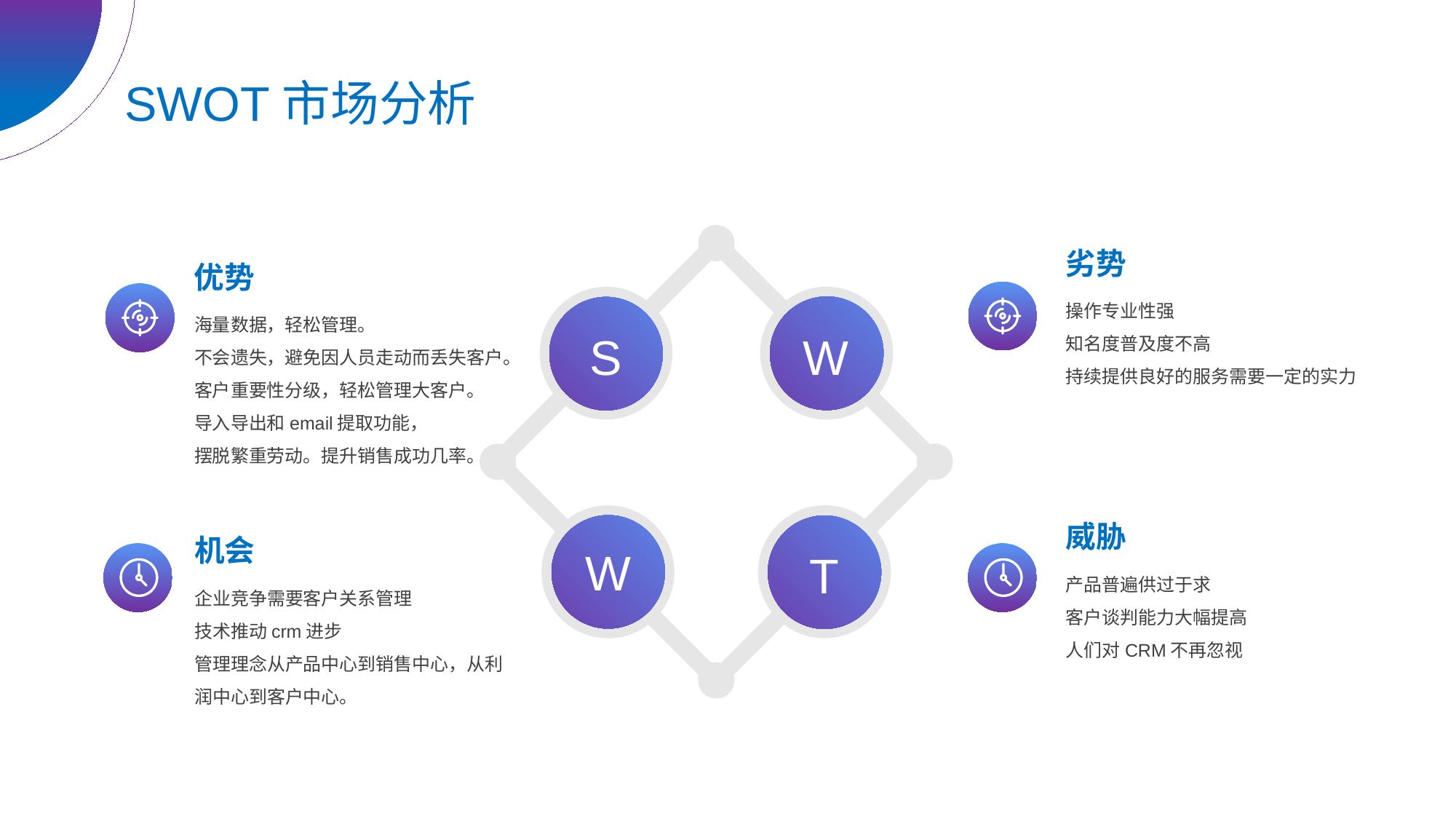

SWOT市场分析

劣势
优势

操作专业性强
知名度普及度不高
持续提供良好的服务需要一定的实力
海量数据，轻松管理。
不会遗失，避免因人员走动而丢失客户。客户重要性分级，轻松管理大客户。
导入导出和email提取功能，
摆脱繁重劳动。提升销售成功几率。

威胁
机会

产品普遍供过于求
客户谈判能力大幅提高
人们对CRM不再忽视

企业竞争需要客户关系管理
技术推动crm进步
管理理念从产品中心到销售中心，从利润中心到客户中心。
S
W
W
T